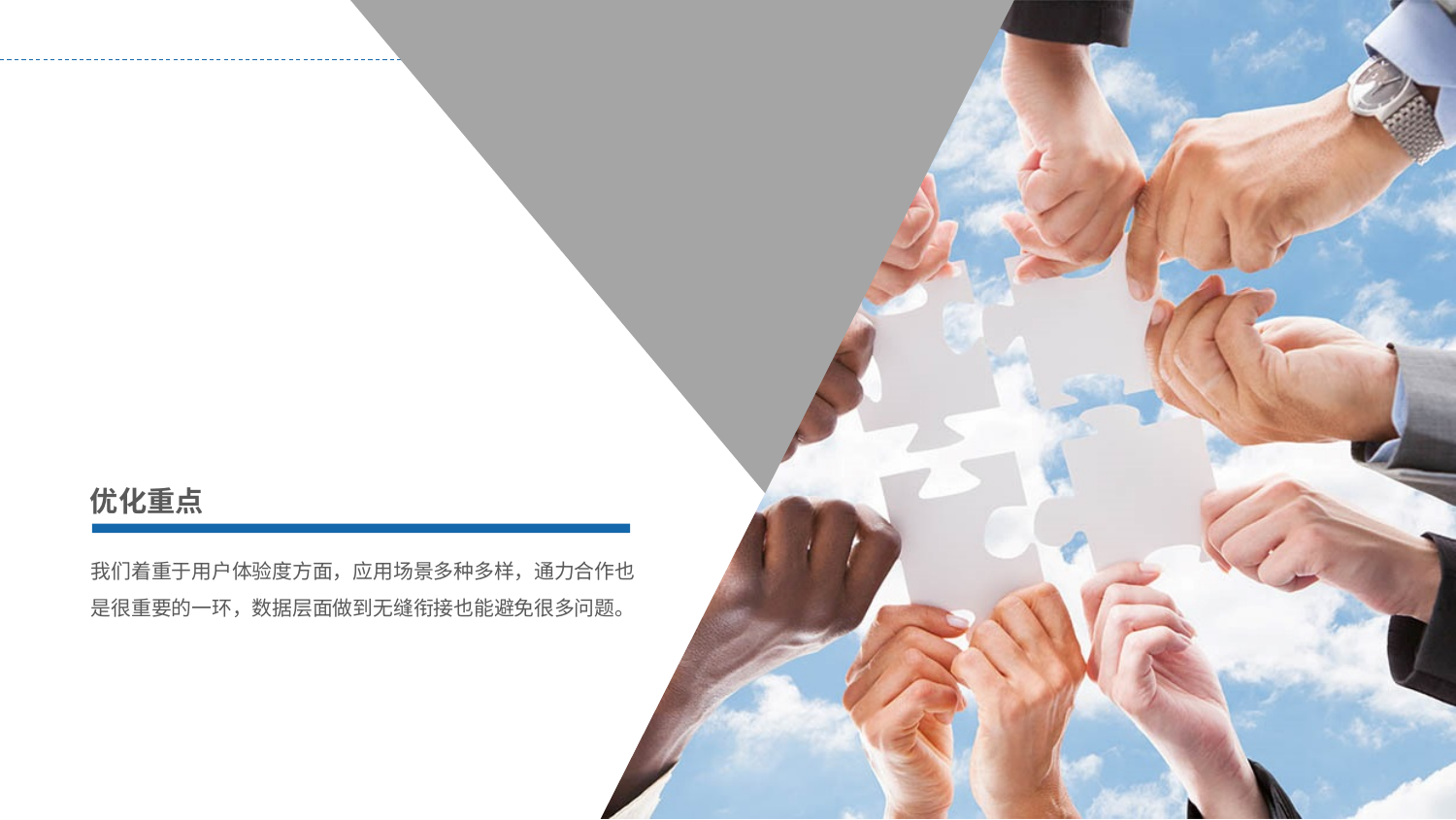

优化重点

我们着重于用户体验度方面，应用场景多种多样，通力合作也是很重要的一环，数据层面做到无缝衔接也能避免很多问题。